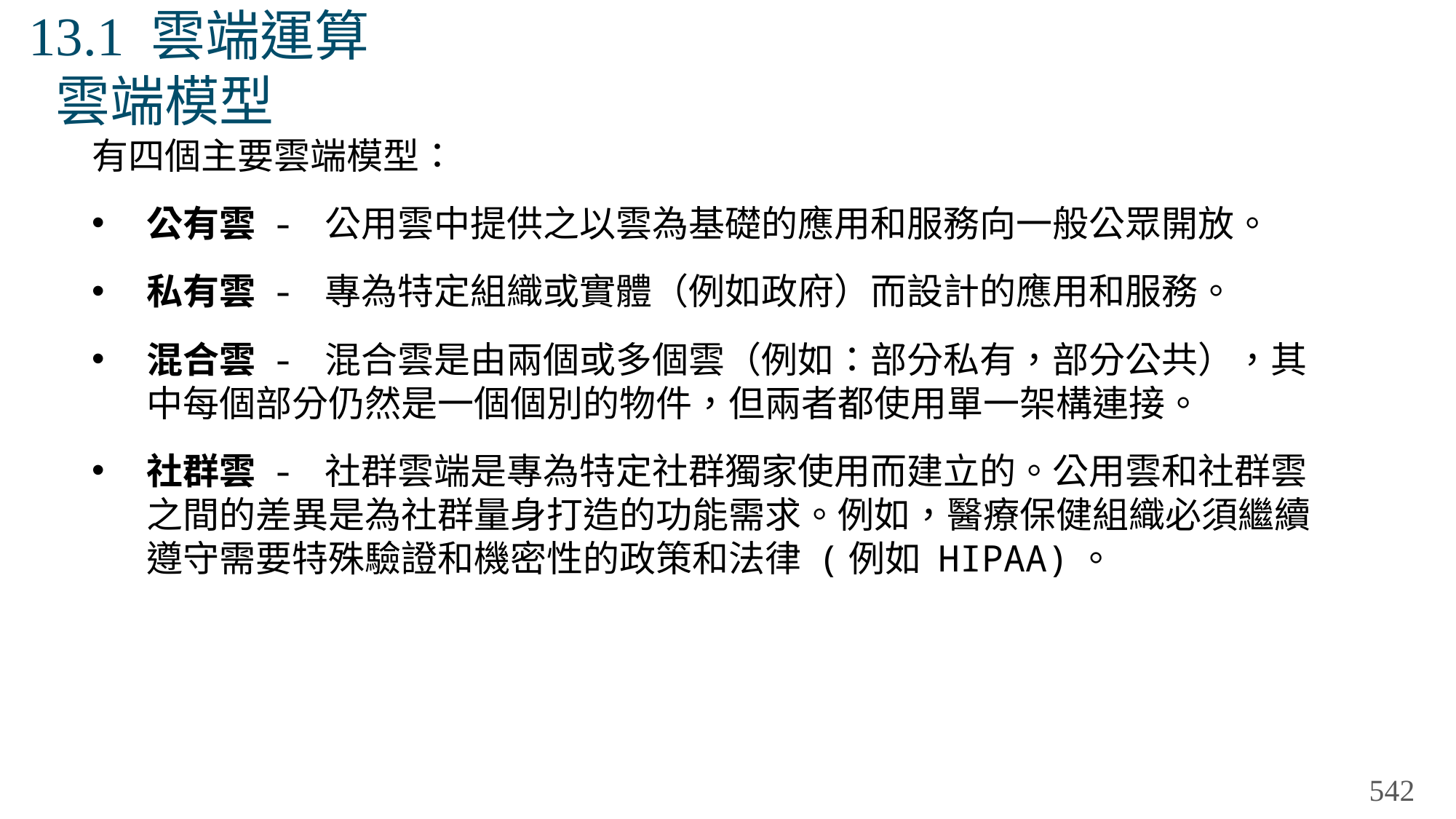

# 13.1 雲端運算 雲端模型
有四個主要雲端模型：
公有雲 - 公用雲中提供之以雲為基礎的應用和服務向一般公眾開放。
私有雲 - 專為特定組織或實體（例如政府）而設計的應用和服務。
混合雲 - 混合雲是由兩個或多個雲（例如：部分私有，部分公共），其中每個部分仍然是一個個別的物件，但兩者都使用單一架構連接。
社群雲 - 社群雲端是專為特定社群獨家使用而建立的。公用雲和社群雲之間的差異是為社群量身打造的功能需求。例如，醫療保健組織必須繼續遵守需要特殊驗證和機密性的政策和法律 (例如 HIPAA)。

542